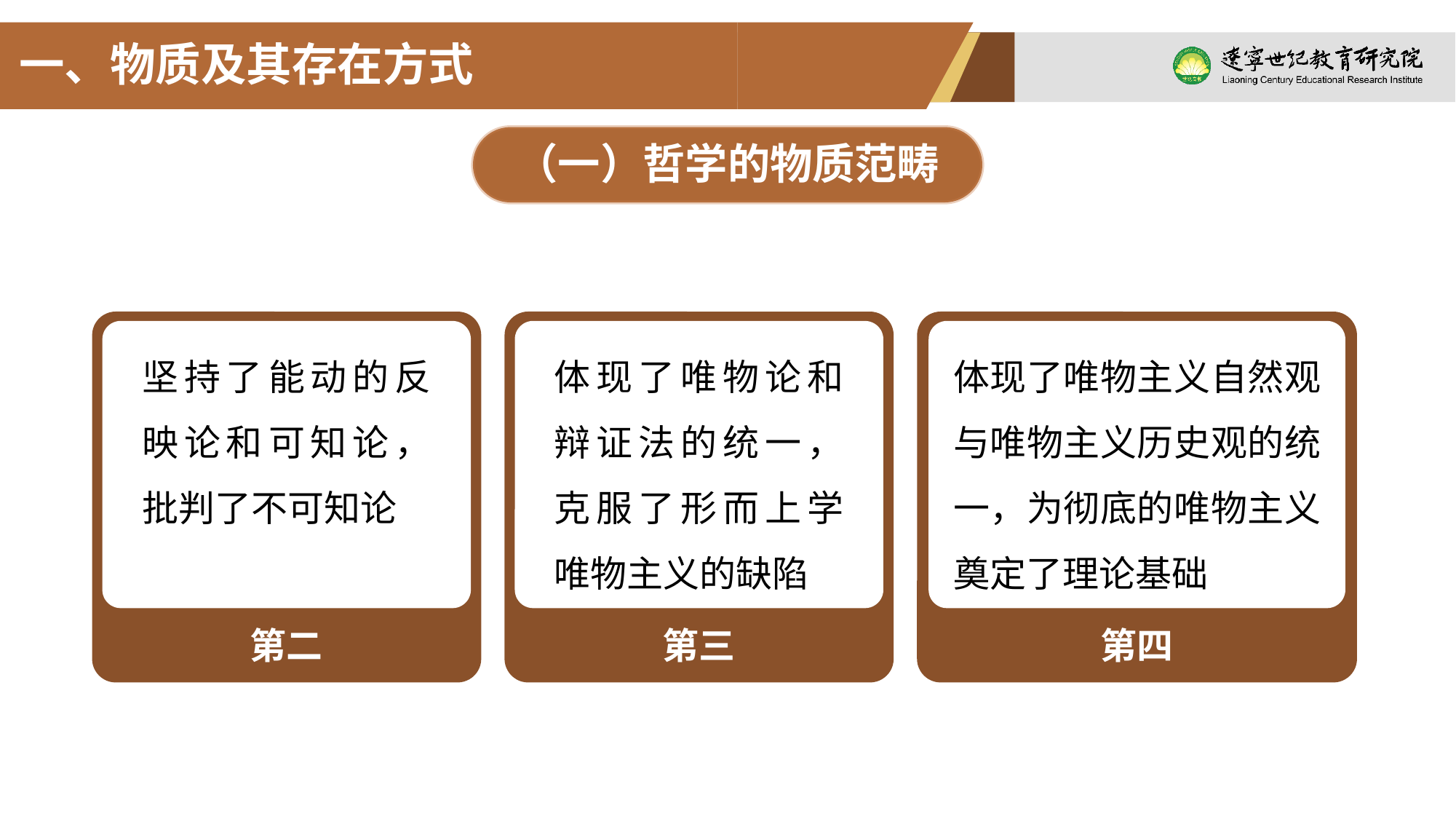

一、物质及其存在方式
（一）哲学的物质范畴

体现了唯物主义自然观与唯物主义历史观的统一，为彻底的唯物主义奠定了理论基础
第四

坚持了能动的反映论和可知论，批判了不可知论
第二

体现了唯物论和辩证法的统一，克服了形而上学唯物主义的缺陷
第三